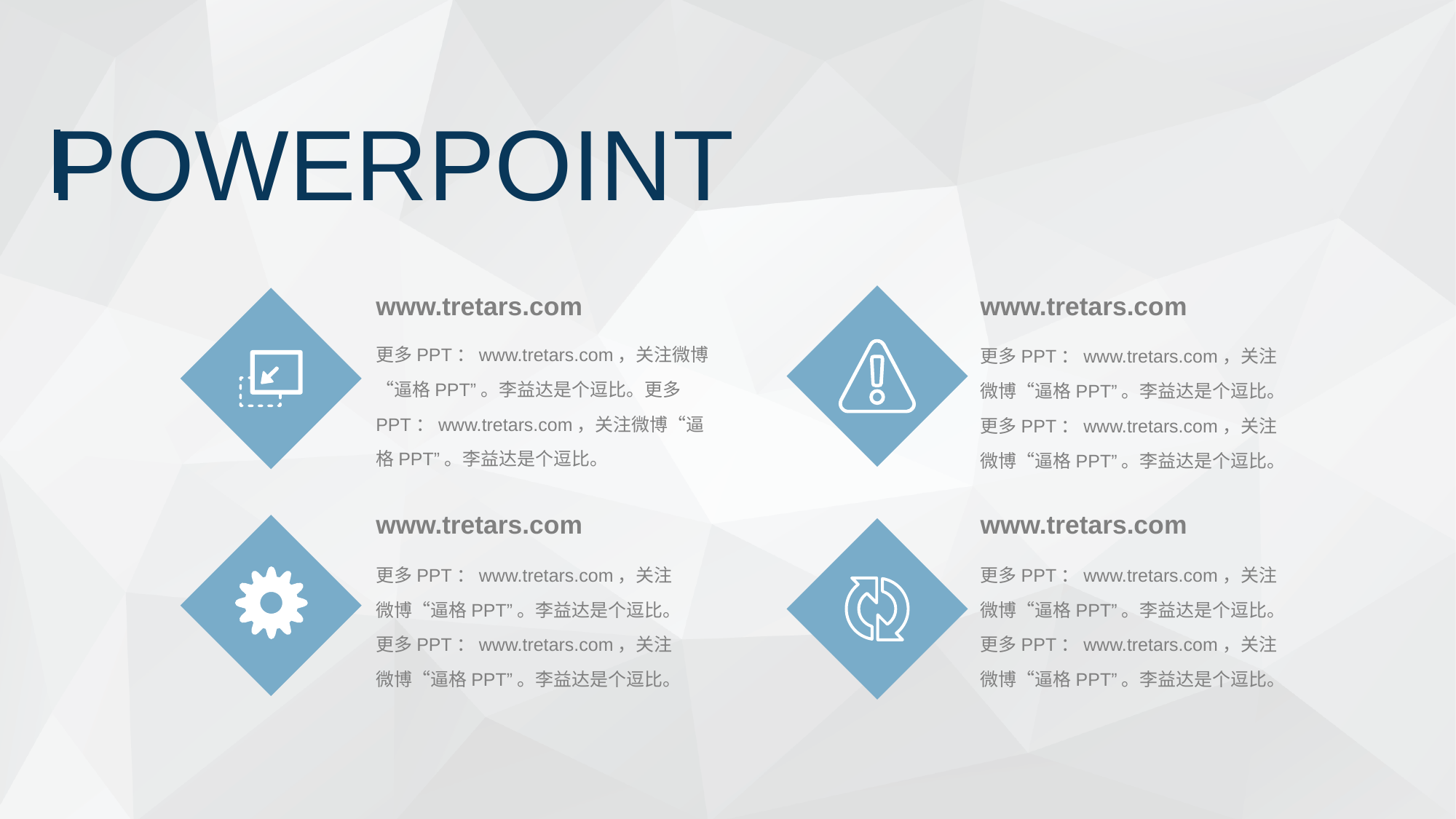

POWERPOINT
www.tretars.com
www.tretars.com

更多PPT：www.tretars.com，关注微博“逼格PPT”。李益达是个逗比。更多PPT：www.tretars.com，关注微博“逼格PPT”。李益达是个逗比。
更多PPT：www.tretars.com，关注微博“逼格PPT”。李益达是个逗比。更多PPT：www.tretars.com，关注微博“逼格PPT”。李益达是个逗比。

www.tretars.com
www.tretars.com

更多PPT：www.tretars.com，关注微博“逼格PPT”。李益达是个逗比。更多PPT：www.tretars.com，关注微博“逼格PPT”。李益达是个逗比。
更多PPT：www.tretars.com，关注微博“逼格PPT”。李益达是个逗比。更多PPT：www.tretars.com，关注微博“逼格PPT”。李益达是个逗比。